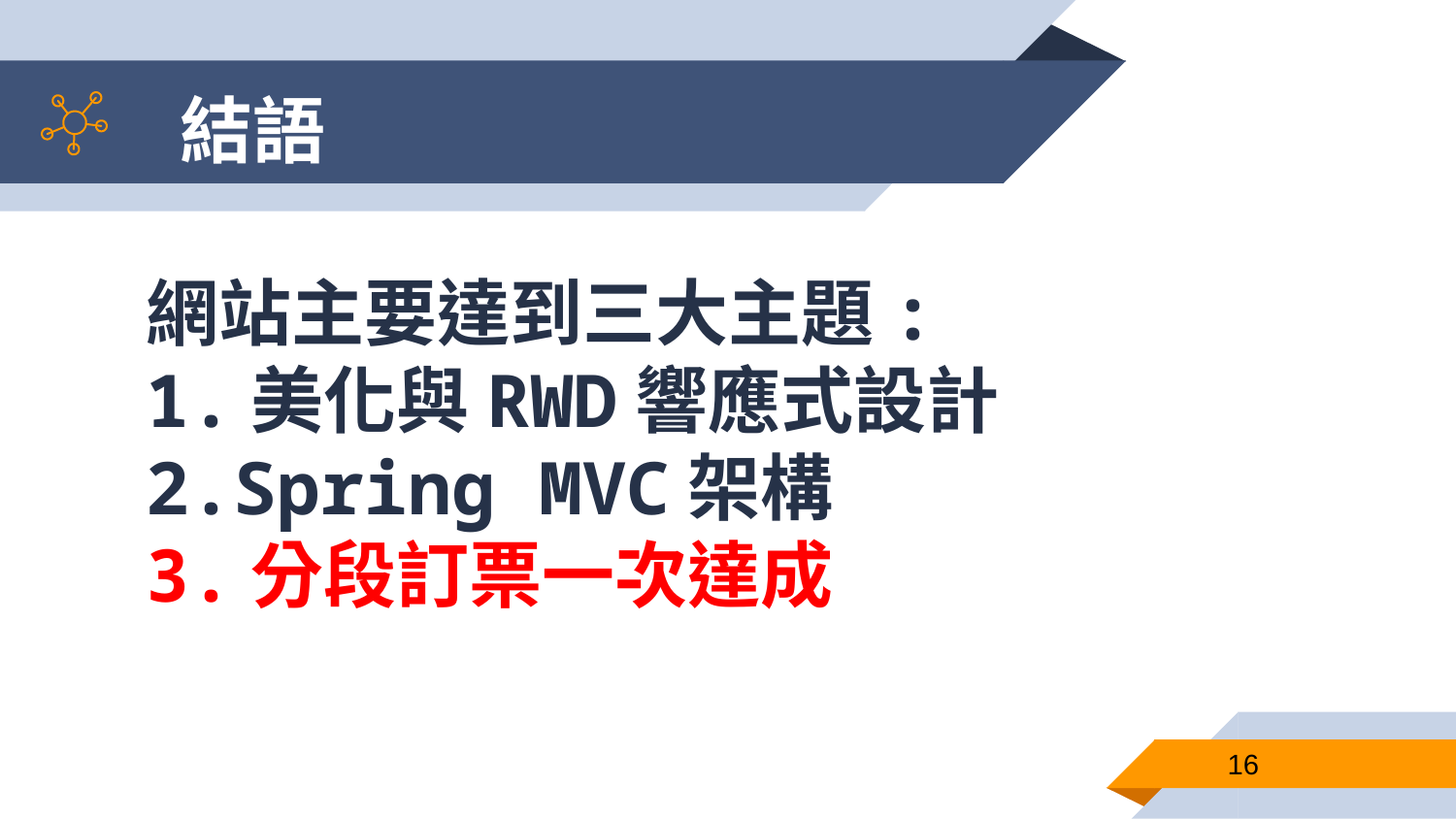

# 結語

網站主要達到三大主題:
1.美化與RWD響應式設計
2.Spring MVC架構
3.分段訂票一次達成

16